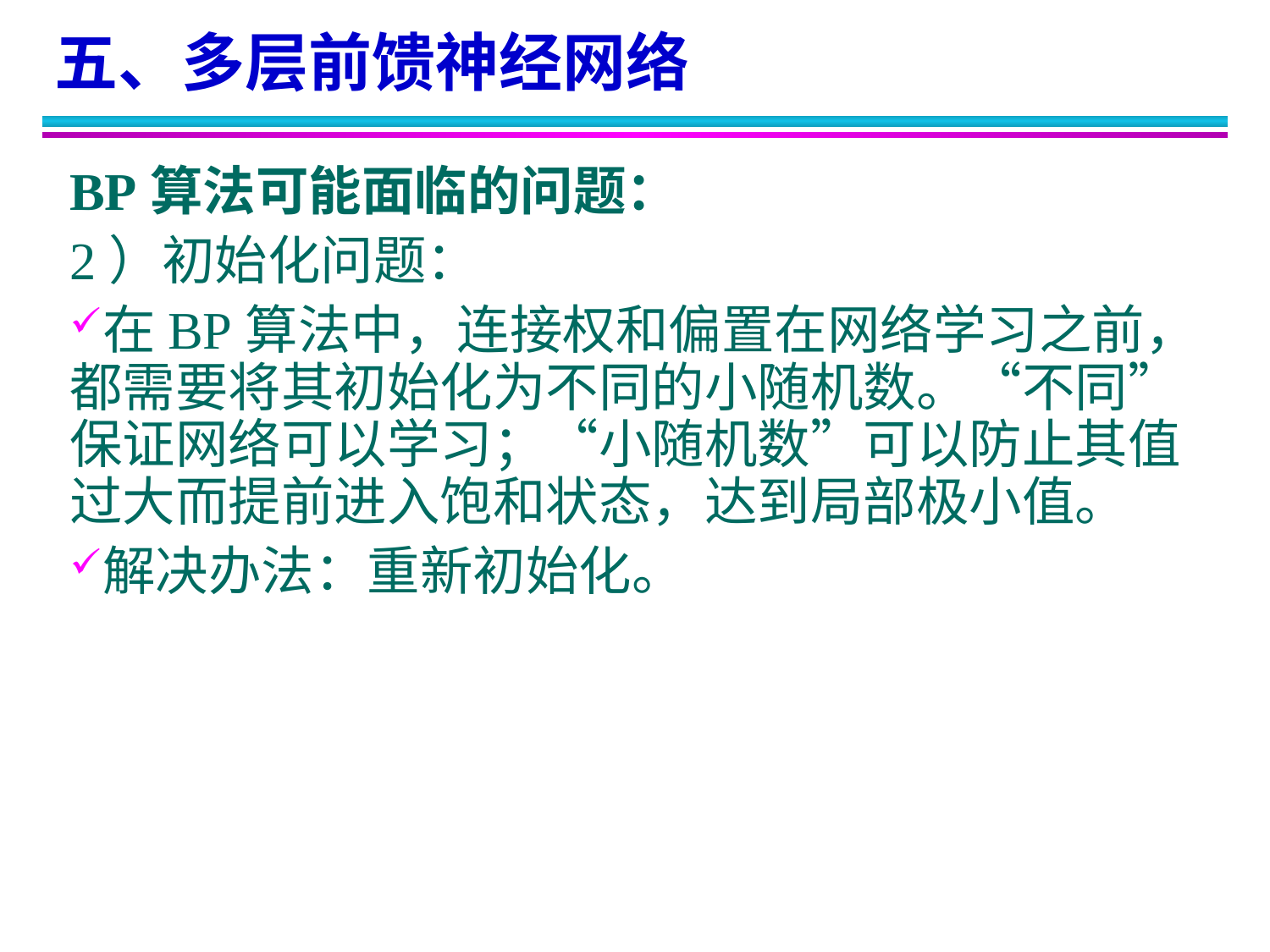

五、多层前馈神经网络
BP算法可能面临的问题：
2）初始化问题：
在BP算法中，连接权和偏置在网络学习之前，都需要将其初始化为不同的小随机数。“不同”保证网络可以学习；“小随机数”可以防止其值过大而提前进入饱和状态，达到局部极小值。
解决办法：重新初始化。